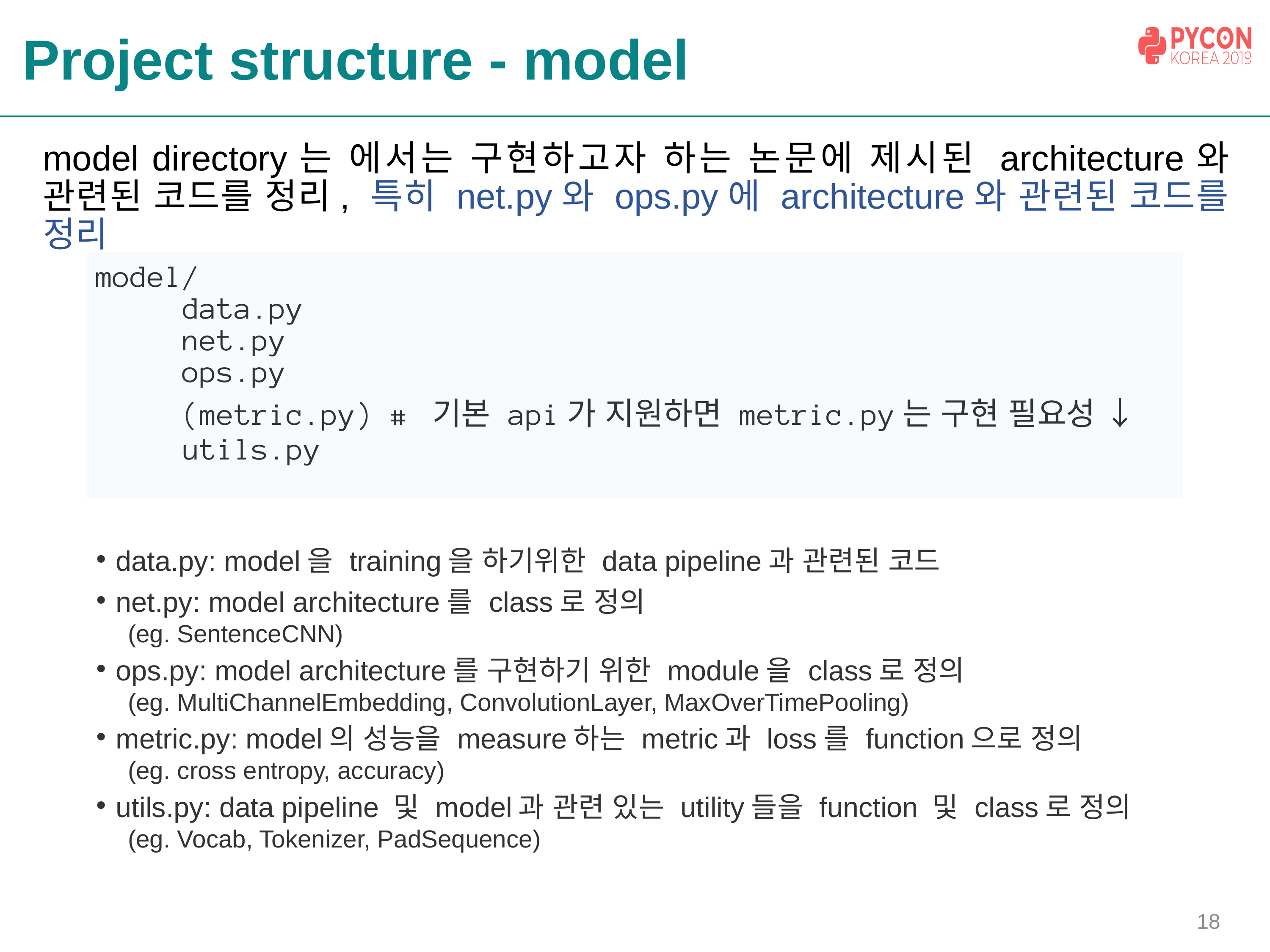

# Project structure - model
model directory는 에서는 구현하고자 하는 논문에 제시된 architecture와 관련된 코드를 정리, 특히 net.py와 ops.py에 architecture와 관련된 코드를 정리

| model/ data.py net.py ops.py (metric.py) # 기본 api가 지원하면 metric.py는 구현 필요성 ↓ utils.py |
| --- |

| data.py: model을 training을 하기위한 data pipeline과 관련된 코드 net.py: model architecture를 class로 정의 (eg. SentenceCNN) ops.py: model architecture를 구현하기 위한 module을 class로 정의 (eg. MultiChannelEmbedding, ConvolutionLayer, MaxOverTimePooling) metric.py: model의 성능을 measure하는 metric과 loss를 function으로 정의 (eg. cross entropy, accuracy) utils.py: data pipeline 및 model과 관련 있는 utility들을 function 및 class로 정의 (eg. Vocab, Tokenizer, PadSequence) |
| --- |
18